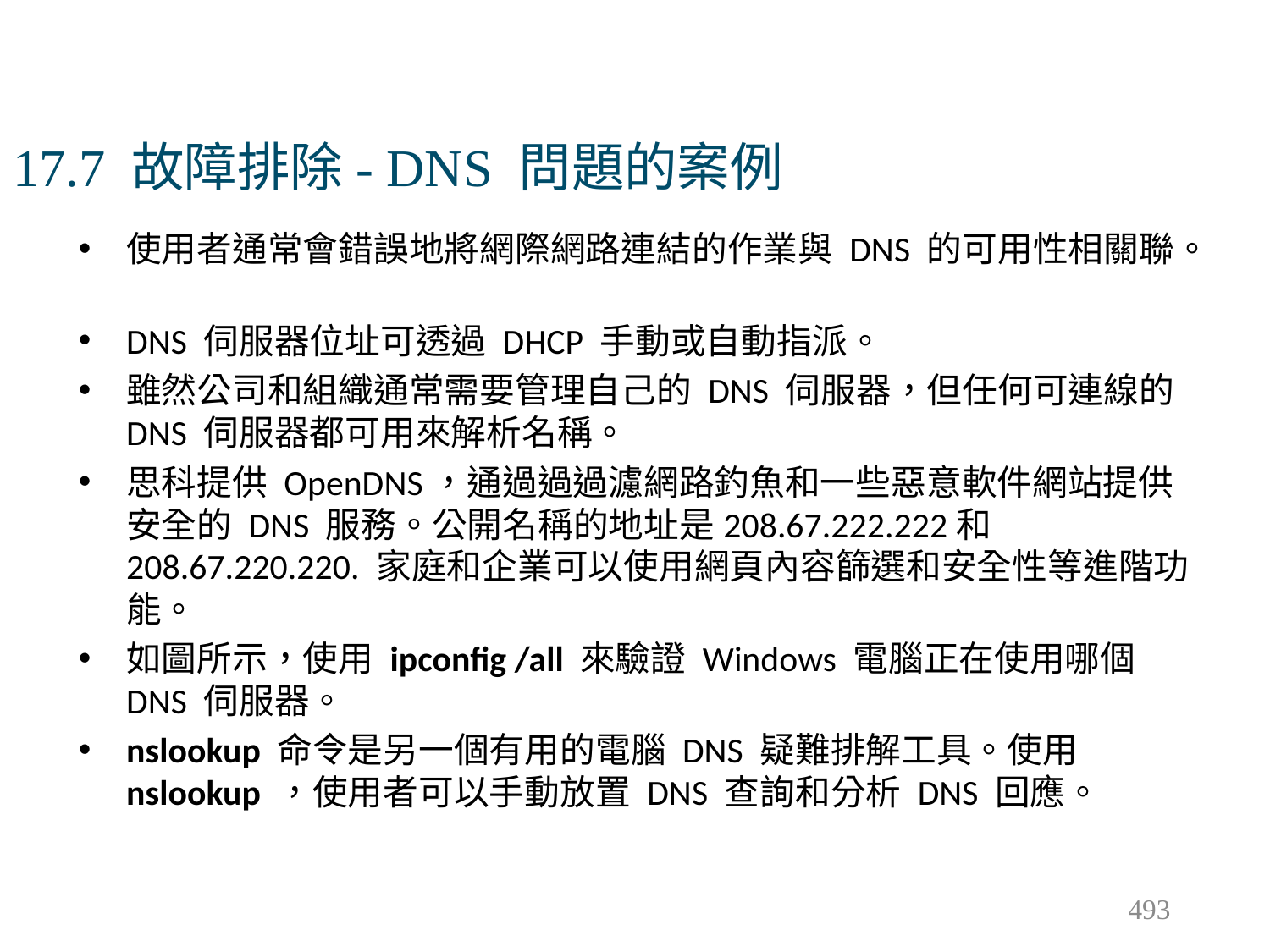

# 17.7 故障排除- DNS 問題的案例
使用者通常會錯誤地將網際網路連結的作業與 DNS 的可用性相關聯。
DNS 伺服器位址可透過 DHCP 手動或自動指派。
雖然公司和組織通常需要管理自己的 DNS 伺服器，但任何可連線的 DNS 伺服器都可用來解析名稱。
思科提供 OpenDNS，通過過過濾網路釣魚和一些惡意軟件網站提供安全的 DNS 服務。公開名稱的地址是208.67.222.222和208.67.220.220. 家庭和企業可以使用網頁內容篩選和安全性等進階功能。
如圖所示，使用 ipconfig /all 來驗證 Windows 電腦正在使用哪個 DNS 伺服器。
nslookup 命令是另一個有用的電腦 DNS 疑難排解工具。使用 nslookup ，使用者可以手動放置 DNS 查詢和分析 DNS 回應。
493